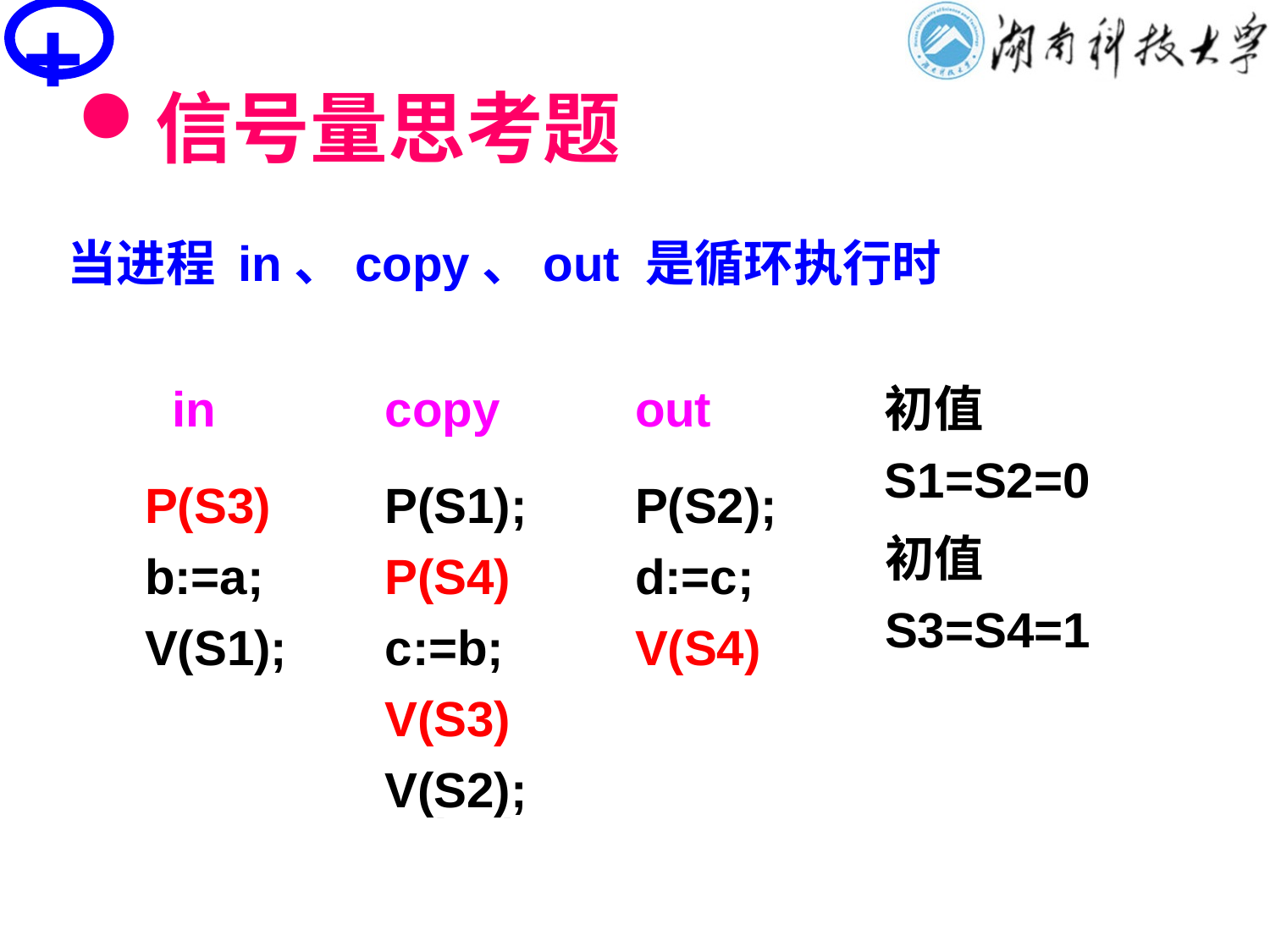

+

# 信号量思考题
当进程 in、copy、out 是循环执行时
  in

   ①
t:=g;
V(S1);
  in

P(S3)
b:=a;
V(S1);
copy

P(S1);
P(S4)
c:=b;
V(S3)
V(S2);
copy

P(S1);
  ②
s:=t;
  ③
V(S2);
out

P(S2); d:=c;
V(S4)
out

P(S2); f:=s;
  ④
初值S1=S2=0
初值S3=S4=1